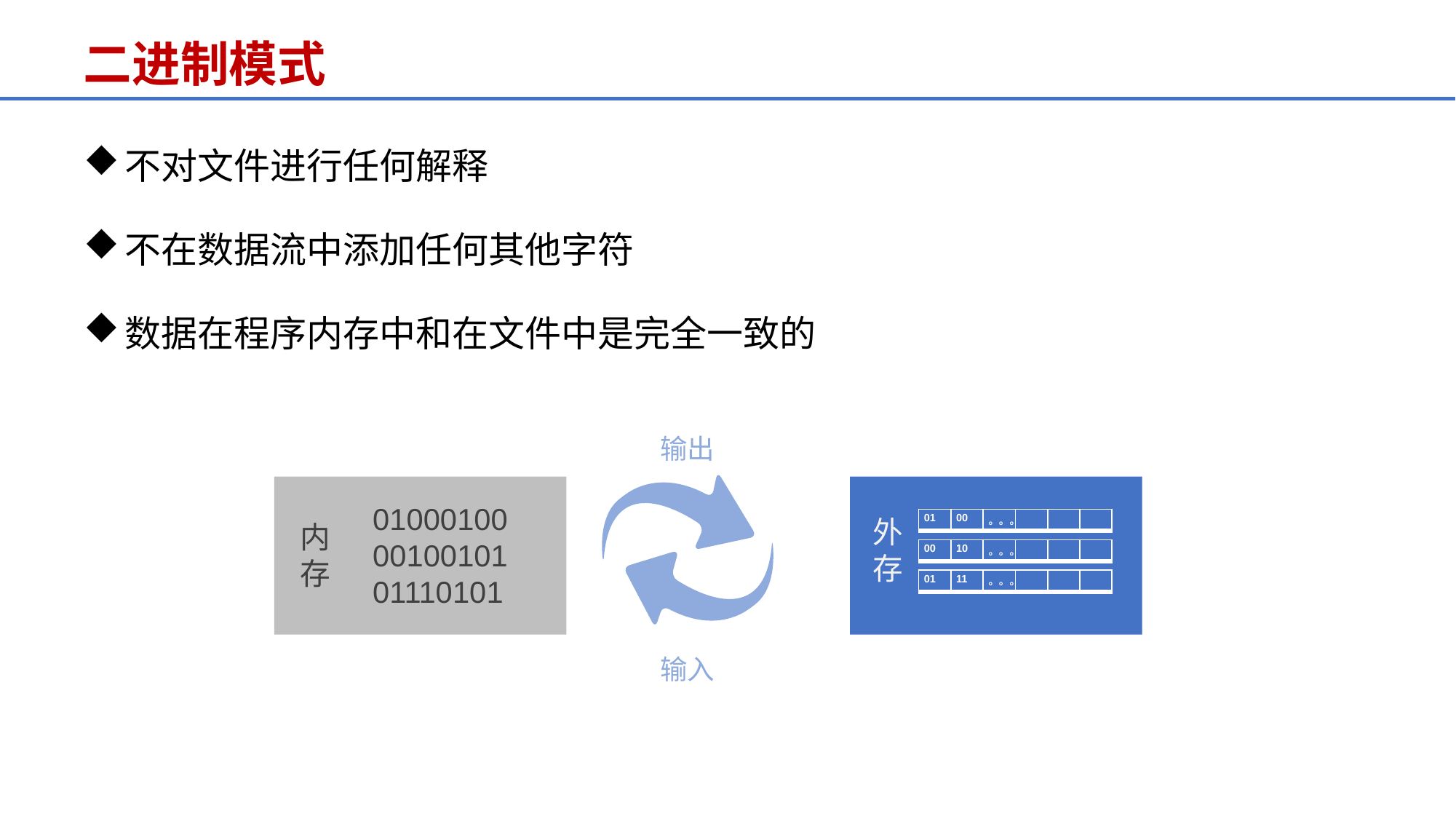

二进制模式
不对文件进行任何解释
不在数据流中添加任何其他字符
数据在程序内存中和在文件中是完全一致的
输出

01000100
00100101
01110101
内存

外存
| 01 | 00 | 。。。 |  |  |  |
| --- | --- | --- | --- | --- | --- |
| 00 | 10 | 。。。 |  |  |  |
| --- | --- | --- | --- | --- | --- |
| 01 | 11 | 。。。 |  |  |  |
| --- | --- | --- | --- | --- | --- |
输入